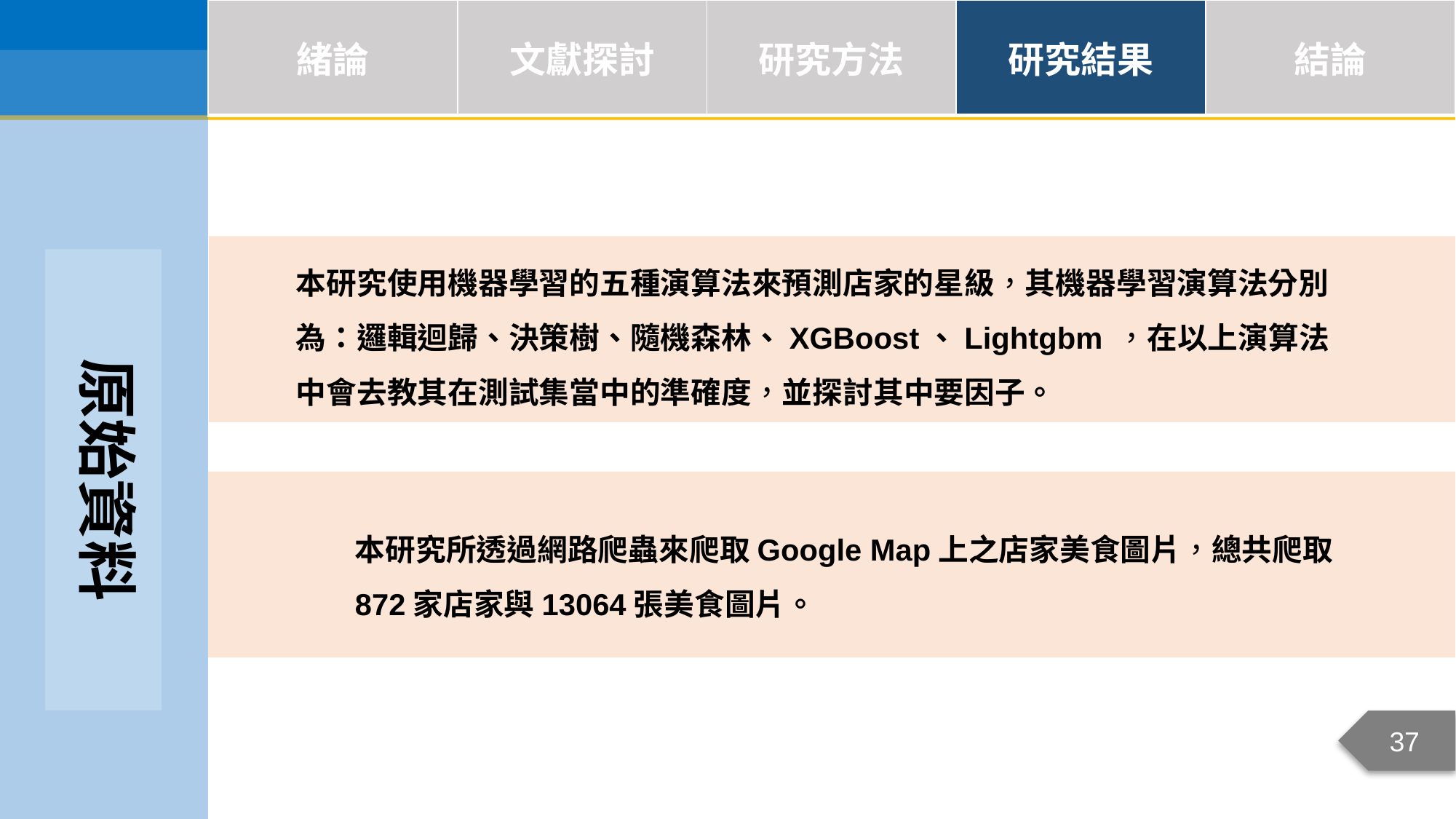

| 緒論 | 文獻探討 | 研究方法 | 研究結果 | 結論 |
| --- | --- | --- | --- | --- |

原始資料

本研究使用機器學習的五種演算法來預測店家的星級，其機器學習演算法分別為：邏輯迴歸、決策樹、隨機森林、XGBoost、Lightgbm ，在以上演算法中會去教其在測試集當中的準確度，並探討其中要因子。

本研究所透過網路爬蟲來爬取Google Map上之店家美食圖片，總共爬取872家店家與13064張美食圖片。